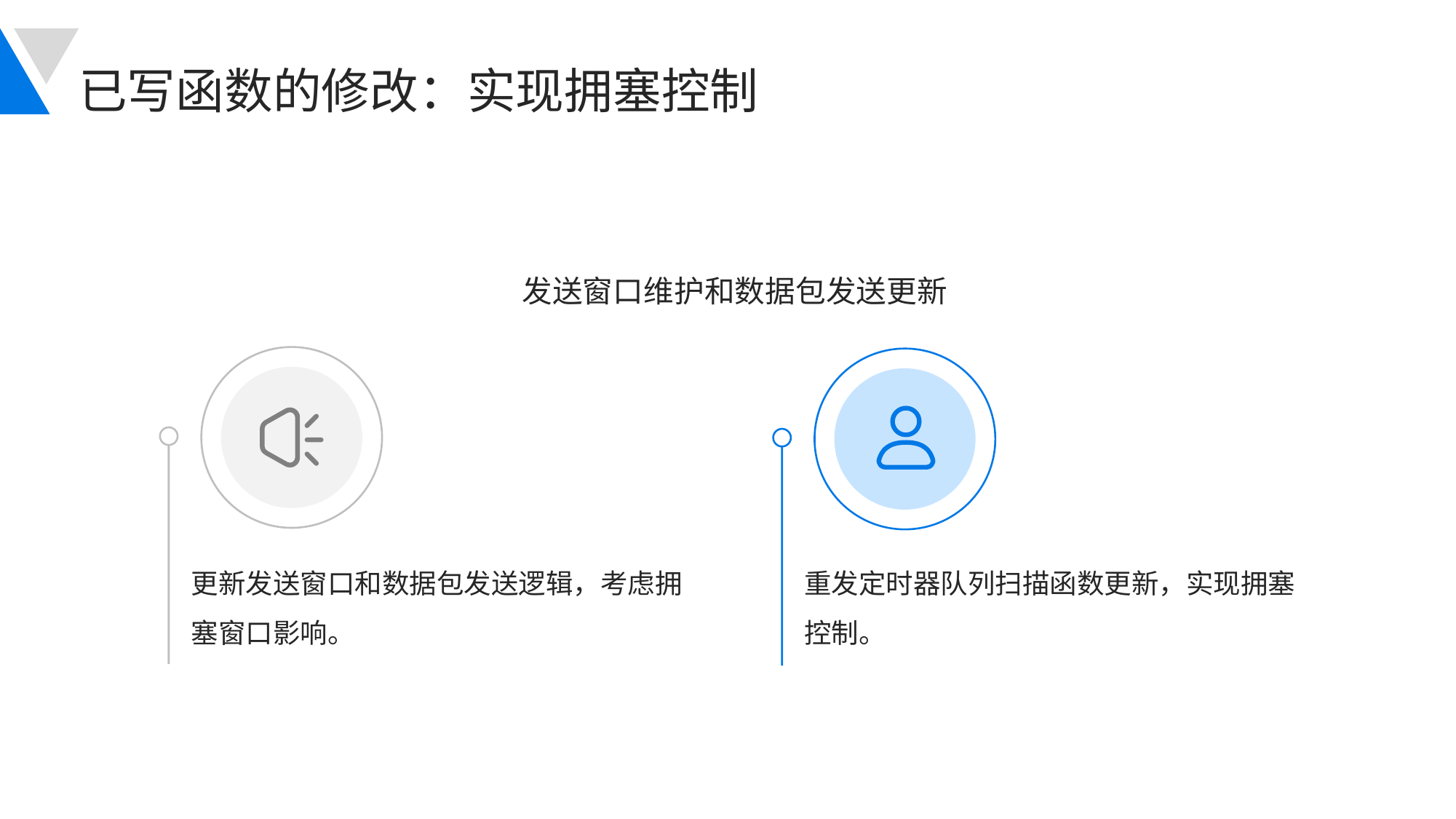

已写函数的修改：实现拥塞控制
发送窗口维护和数据包发送更新

更新发送窗口和数据包发送逻辑，考虑拥塞窗口影响。
重发定时器队列扫描函数更新，实现拥塞控制。